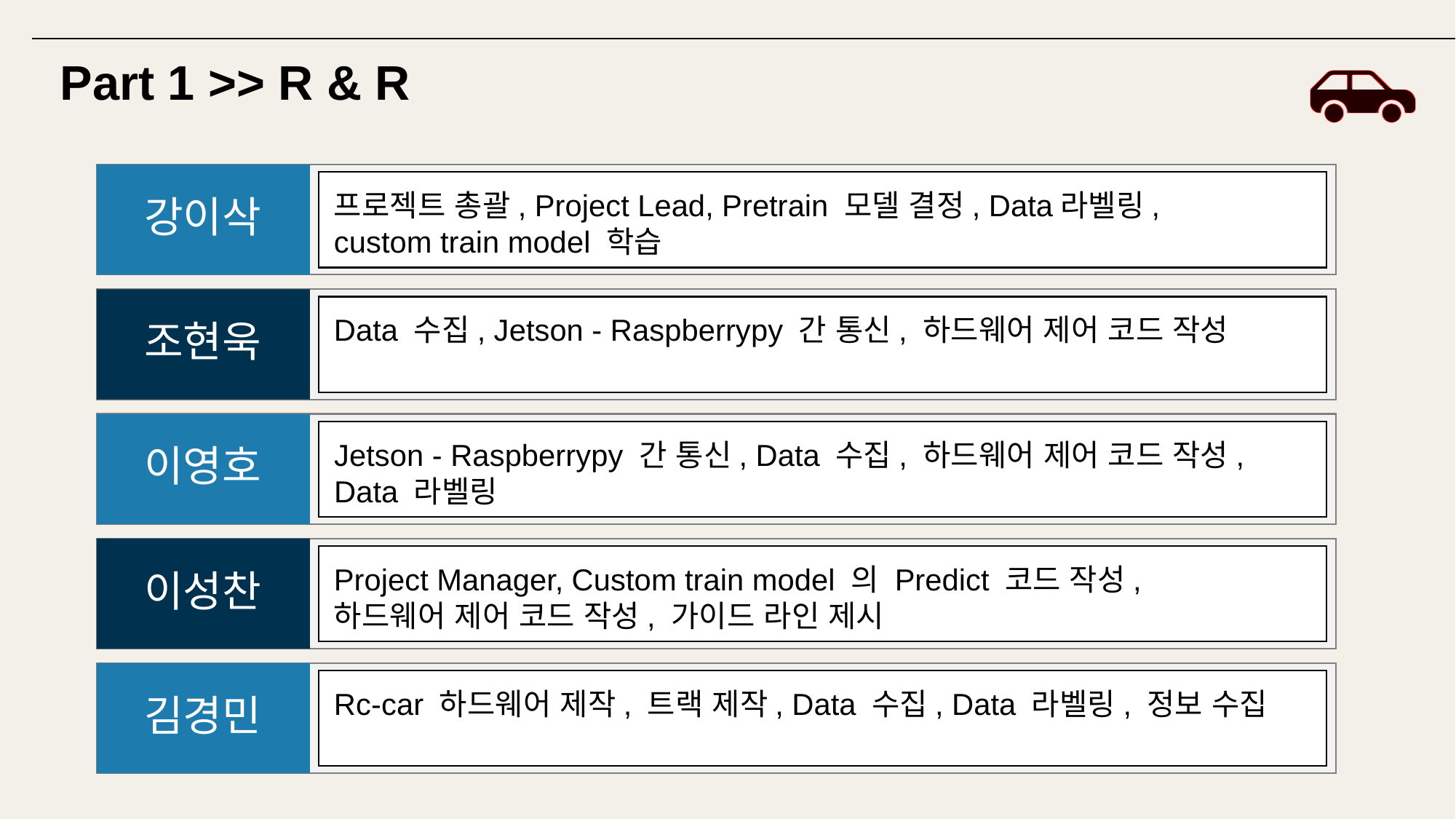

Part 1 >> R & R

프로젝트 총괄, Project Lead, Pretrain 모델 결정, Data라벨링,
custom train model 학습
강이삭

Data 수집, Jetson - Raspberrypy 간 통신, 하드웨어 제어 코드 작성
조현욱

Jetson - Raspberrypy 간 통신, Data 수집, 하드웨어 제어 코드 작성, Data 라벨링
이영호

Project Manager, Custom train model 의 Predict 코드 작성,
하드웨어 제어 코드 작성, 가이드 라인 제시
이성찬

Rc-car 하드웨어 제작, 트랙 제작, Data 수집, Data 라벨링, 정보 수집
김경민